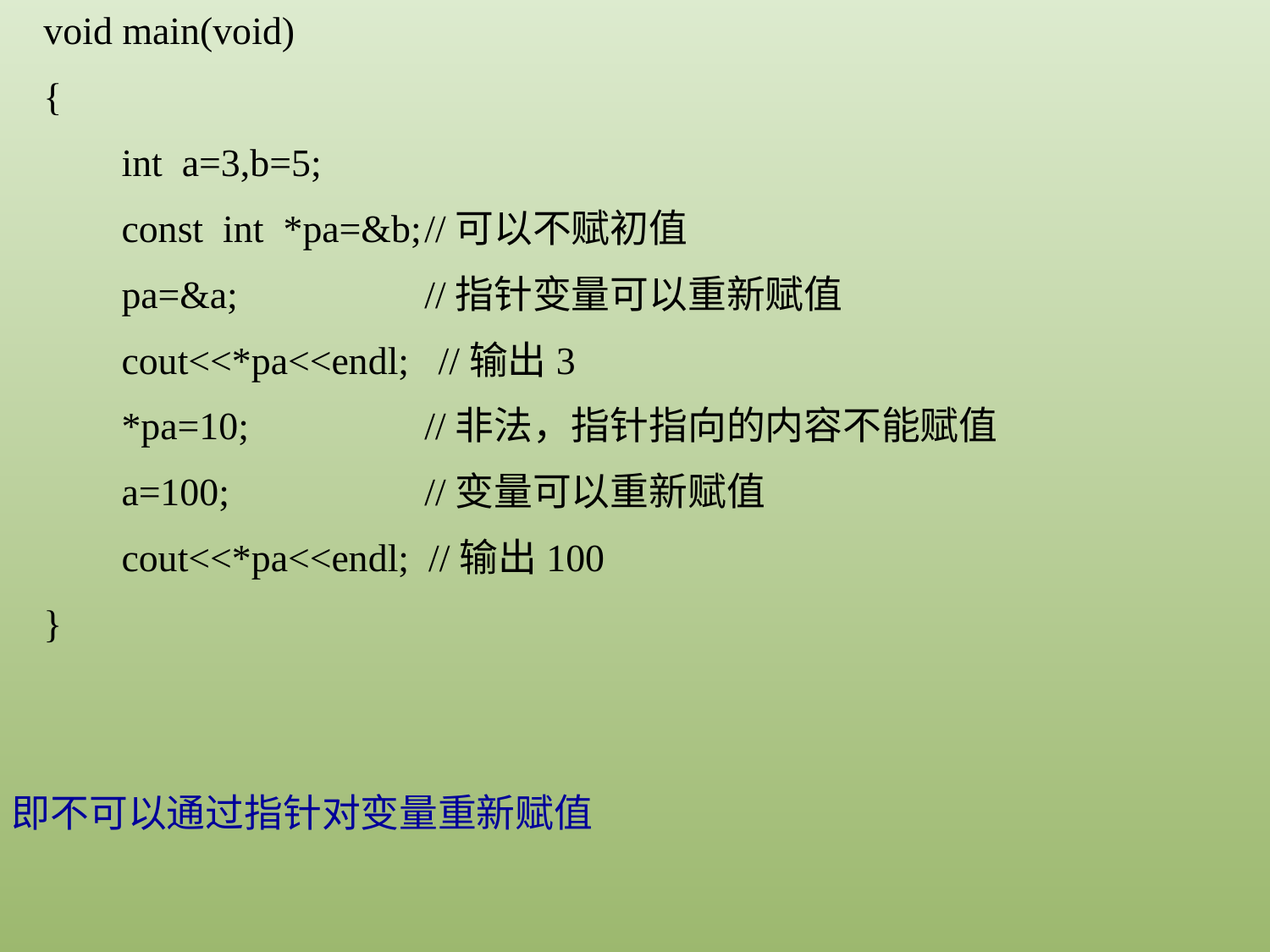

void main(void)
{
        int  a=3,b=5;
        const  int  *pa=&b;	//可以不赋初值
        pa=&a;		//指针变量可以重新赋值
        cout<<*pa<<endl;   //输出3
        *pa=10;		//非法，指针指向的内容不能赋值
        a=100;		//变量可以重新赋值
        cout<<*pa<<endl;  //输出100
}
即不可以通过指针对变量重新赋值
565